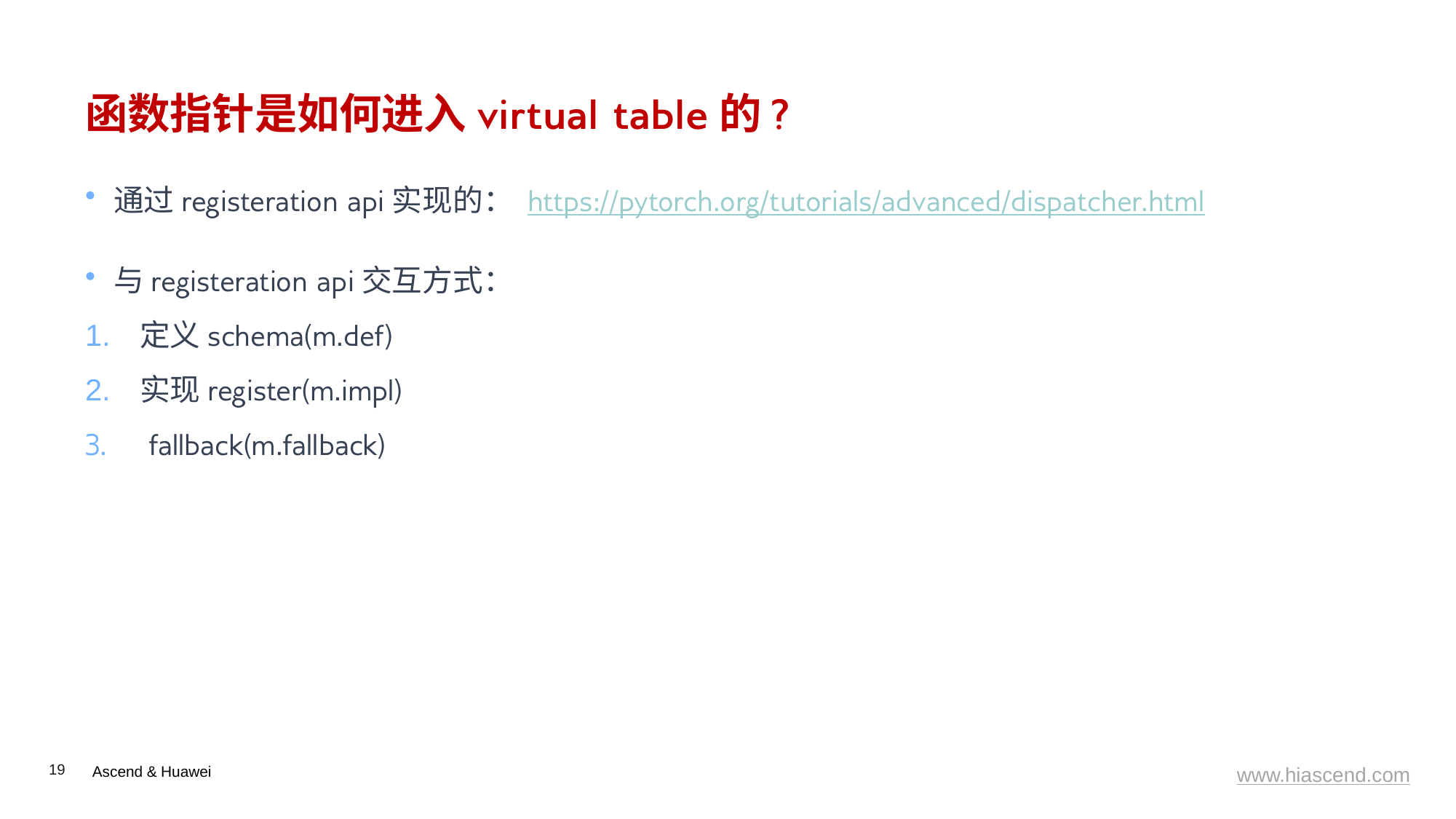

# 函数指针是如何进入virtual table的?
通过registeration api实现的： https://pytorch.org/tutorials/advanced/dispatcher.html
与registeration api交互方式：
定义schema(m.def)
实现register(m.impl)
 fallback(m.fallback)